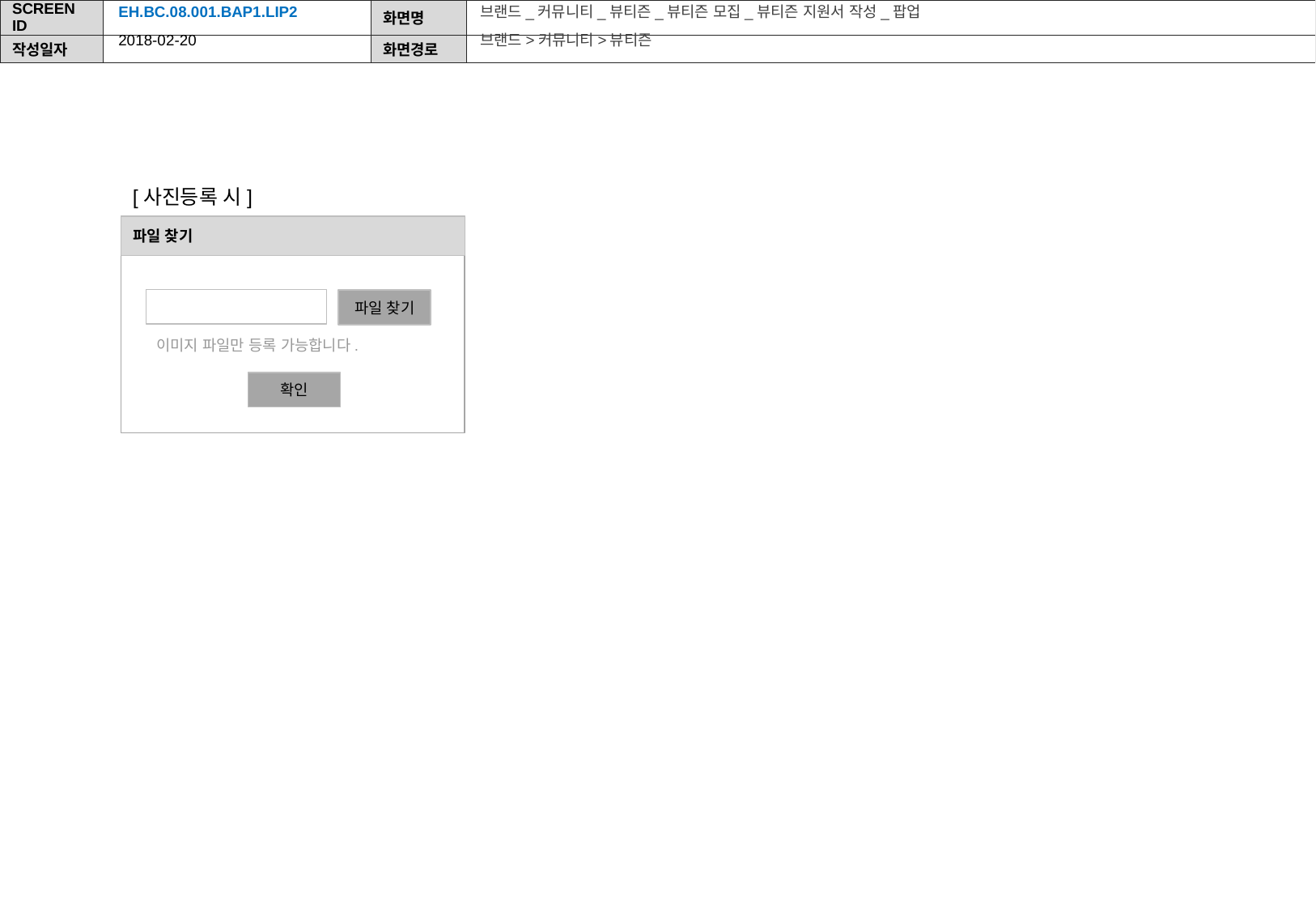

EH.BC.08.001.BAP1.LIP2
브랜드_커뮤니티_뷰티즌_뷰티즌 모집_뷰티즌 지원서 작성_팝업

2018-02-20
브랜드>커뮤니티>뷰티즌

[사진등록 시]
파일 찾기

파일 찾기
이미지 파일만 등록 가능합니다.
확인